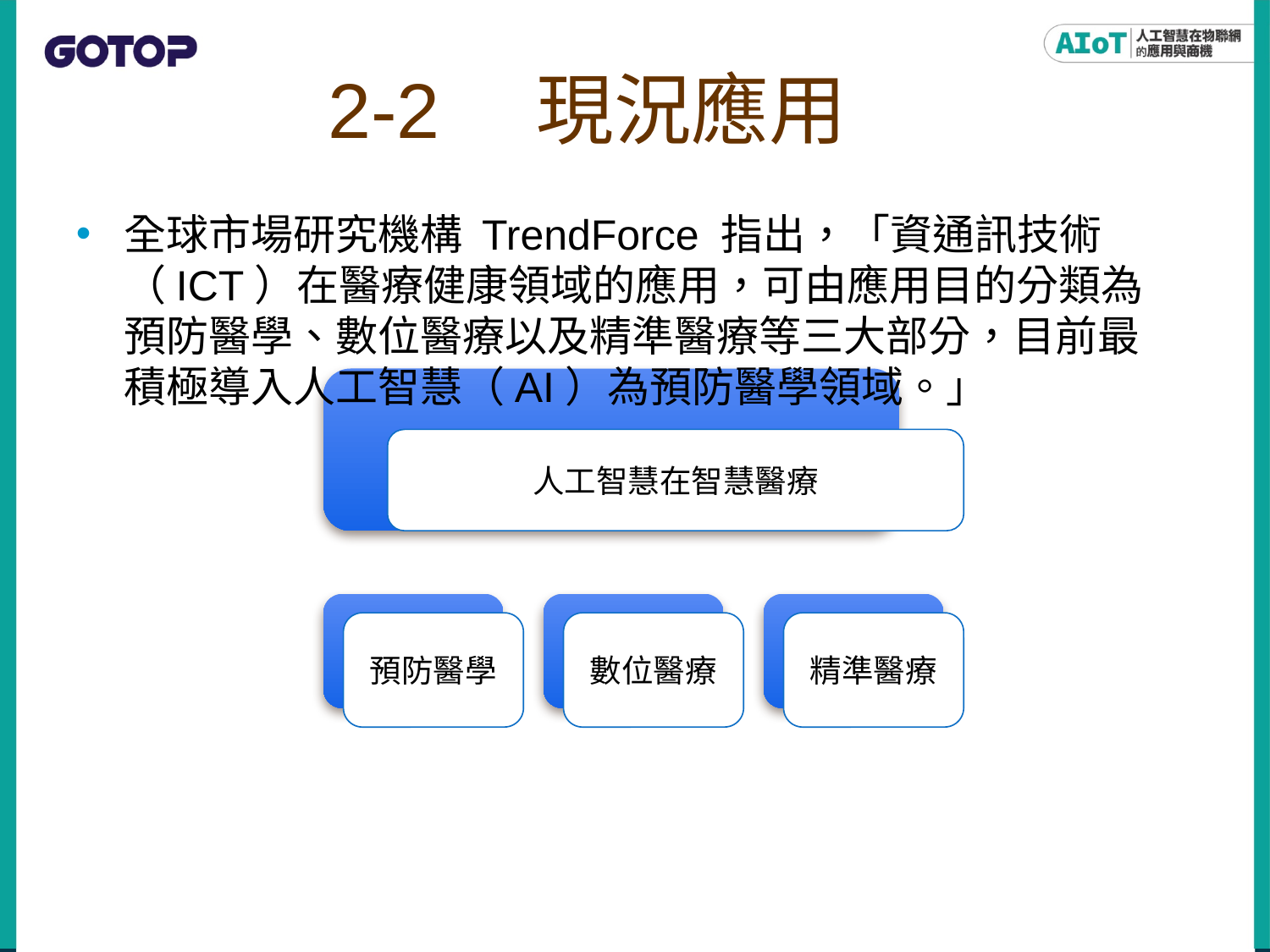

# 2-2　現況應用

全球市場研究機構 TrendForce 指出，「資通訊技術（ICT）在醫療健康領域的應用，可由應用目的分類為預防醫學、數位醫療以及精準醫療等三大部分，目前最積極導入人工智慧（AI）為預防醫學領域。」
人工智慧在智慧醫療
數位醫療
精準醫療
預防醫學